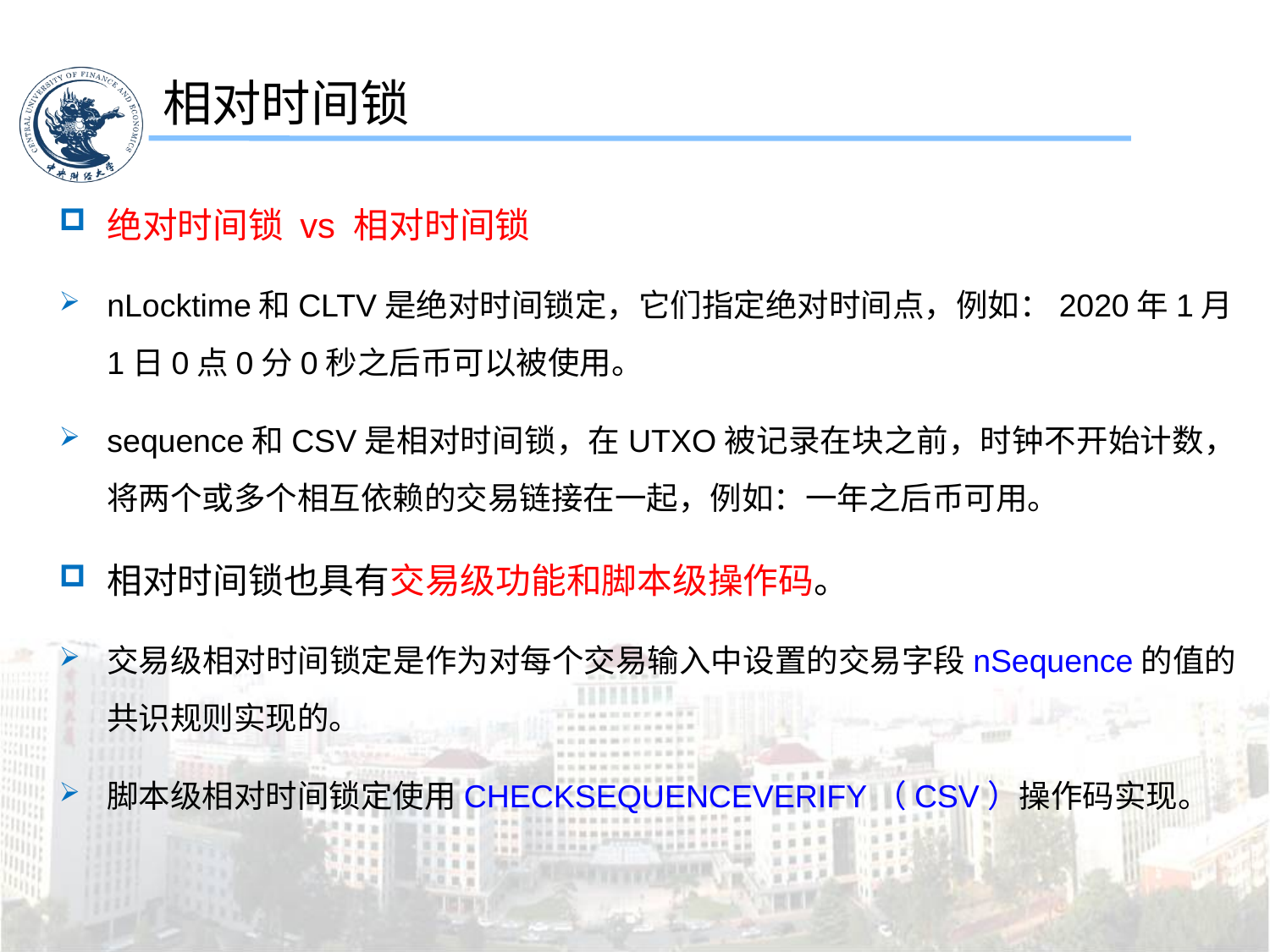

相对时间锁
绝对时间锁 vs 相对时间锁
nLocktime和CLTV是绝对时间锁定，它们指定绝对时间点，例如：2020年1月1日0点0分0秒之后币可以被使用。
sequence和CSV是相对时间锁，在UTXO被记录在块之前，时钟不开始计数，将两个或多个相互依赖的交易链接在一起，例如：一年之后币可用。
相对时间锁也具有交易级功能和脚本级操作码。
交易级相对时间锁定是作为对每个交易输入中设置的交易字段nSequence的值的共识规则实现的。
脚本级相对时间锁定使用CHECKSEQUENCEVERIFY（CSV）操作码实现。